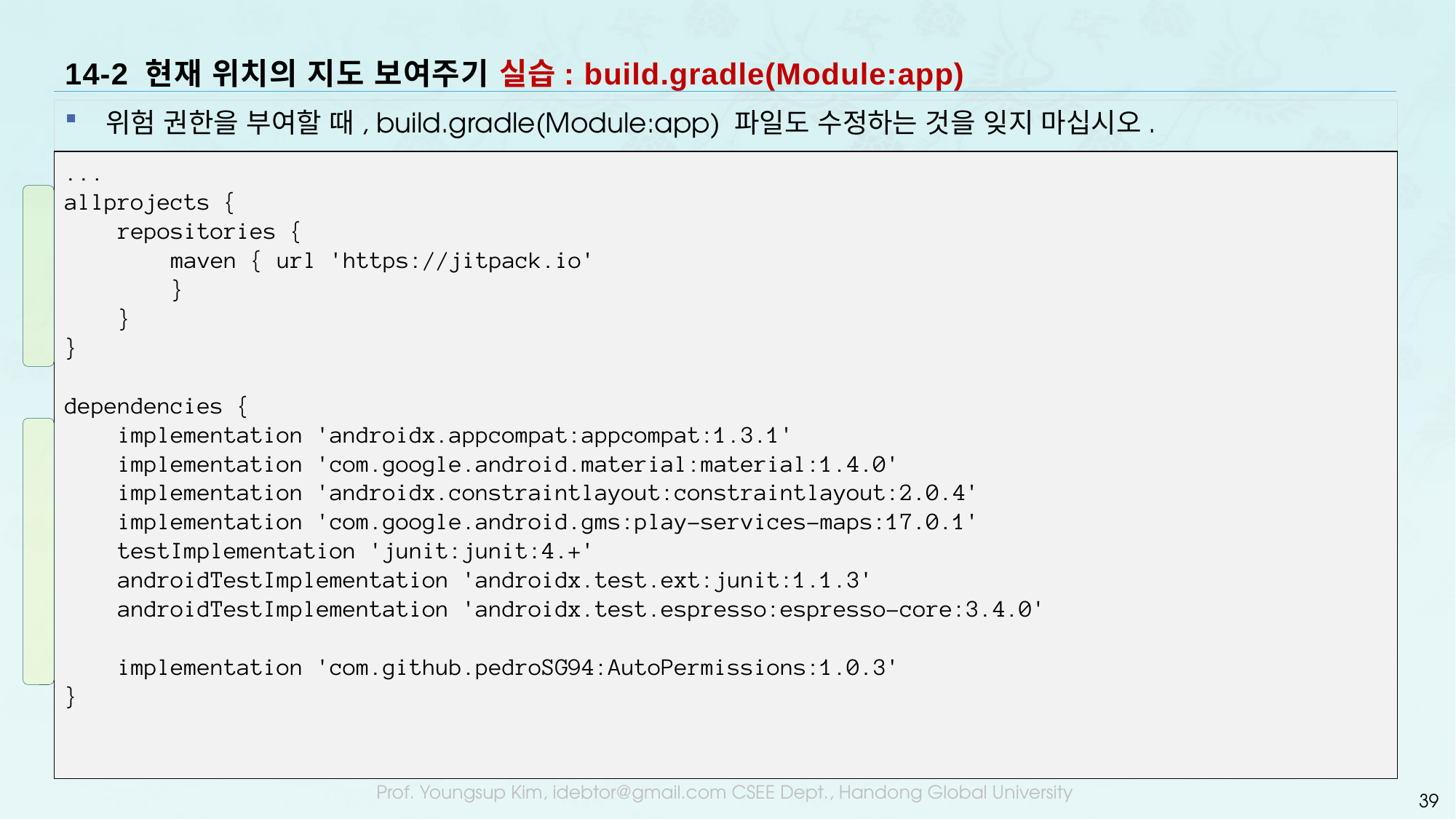

# 14-2 현재 위치의 지도 보여주기 실습: build.gradle(Module:app)
위험 권한을 부여할 때, build.gradle(Module:app) 파일도 수정하는 것을 잊지 마십시오.
...
allprojects {
    repositories {
        maven { url 'https://jitpack.io'
        }
    }
}

dependencies {
    implementation 'androidx.appcompat:appcompat:1.3.1'
    implementation 'com.google.android.material:material:1.4.0'
    implementation 'androidx.constraintlayout:constraintlayout:2.0.4'
    implementation 'com.google.android.gms:play-services-maps:17.0.1'
    testImplementation 'junit:junit:4.+'
    androidTestImplementation 'androidx.test.ext:junit:1.1.3'
    androidTestImplementation 'androidx.test.espresso:espresso-core:3.4.0'

    implementation 'com.github.pedroSG94:AutoPermissions:1.0.3'
}

39